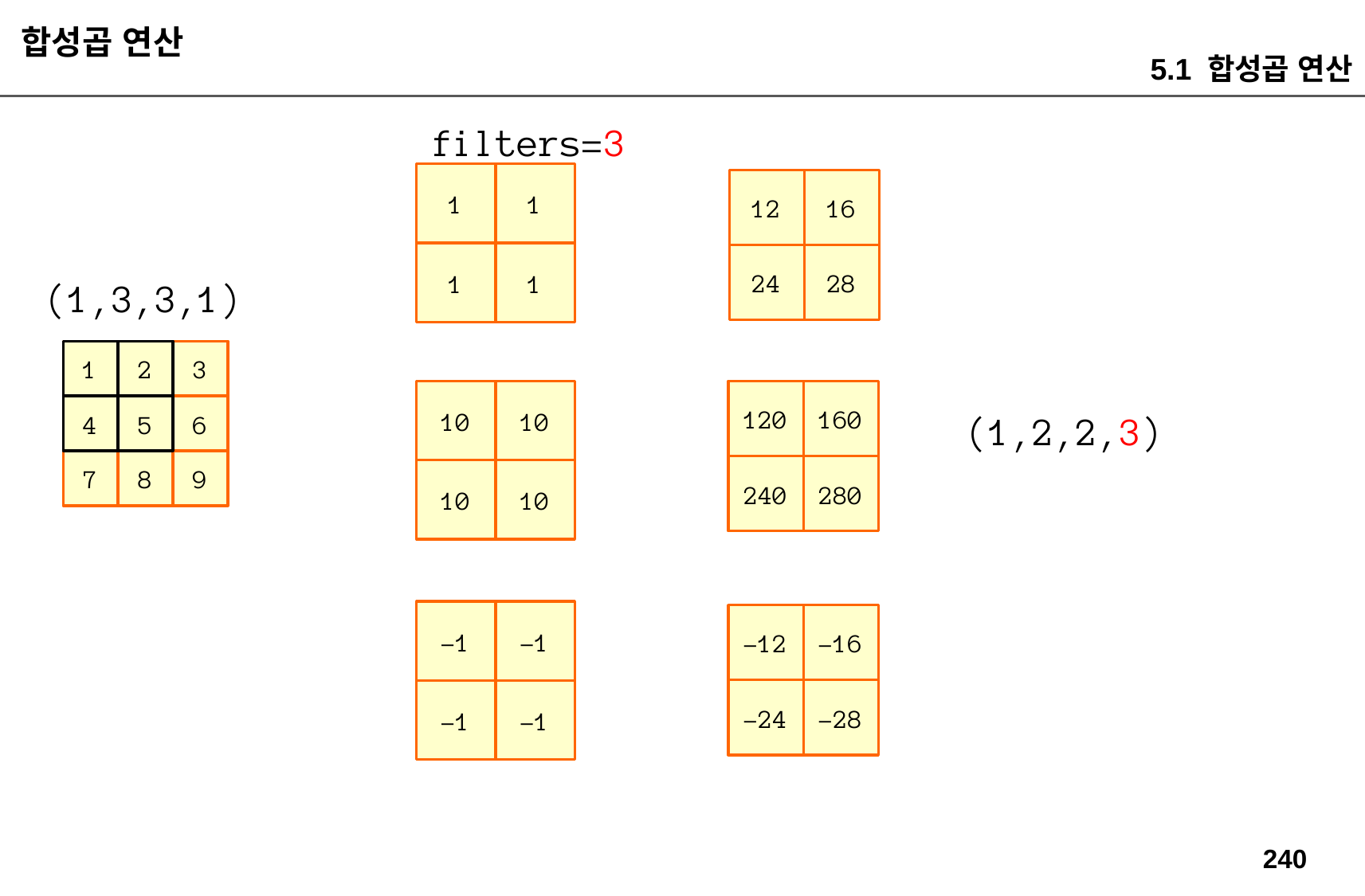

합성곱 연산
5.1 합성곱 연산
filters=3
1
1
12
16
24
28
1
1
(1,3,3,1)
1

2
3
10
10
120
160
240
280
4
5
6
(1,2,2,3)
7
8
9
10
10
-1
-1
-12
-16
-24
-28
-1
-1